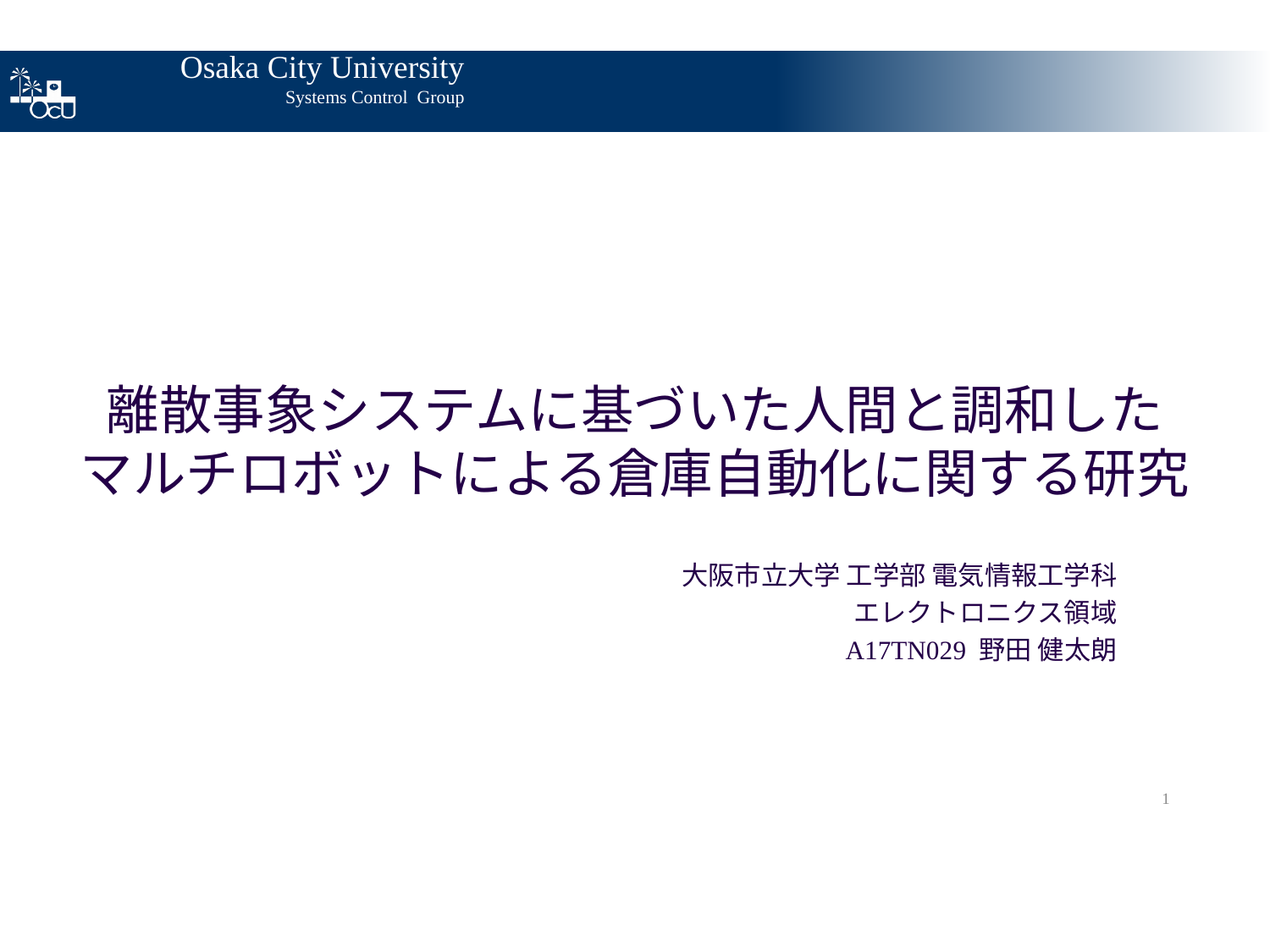

# 離散事象システムに基づいた人間と調和した マルチロボットによる倉庫自動化に関する研究
大阪市立大学 工学部 電気情報工学科
エレクトロニクス領域
A17TN029 野田 健太朗
1